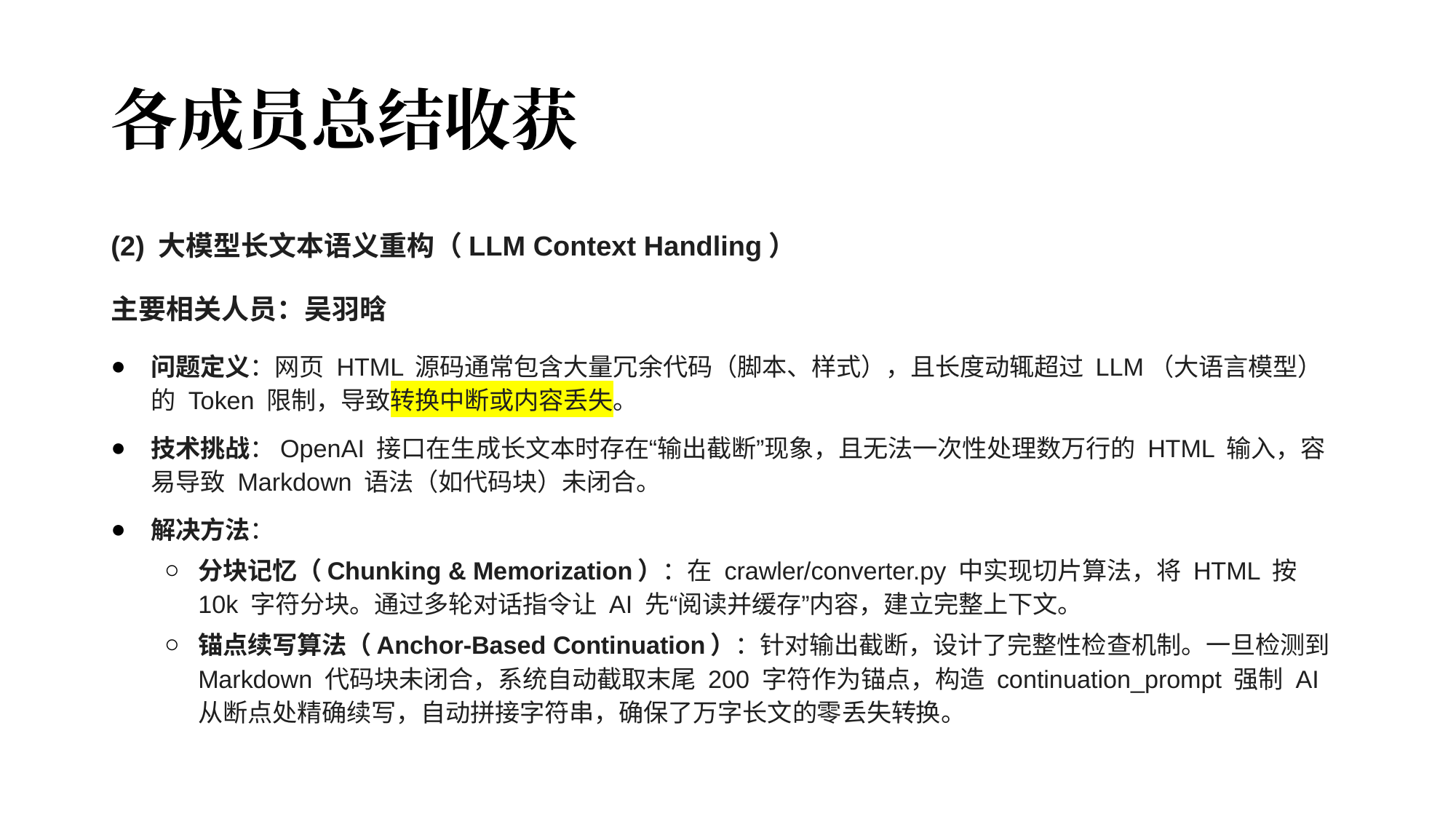

# 各成员总结收获
(2) 大模型长文本语义重构（LLM Context Handling）
主要相关人员：吴羽晗
问题定义：网页 HTML 源码通常包含大量冗余代码（脚本、样式），且长度动辄超过 LLM（大语言模型）的 Token 限制，导致转换中断或内容丢失。
技术挑战：OpenAI 接口在生成长文本时存在“输出截断”现象，且无法一次性处理数万行的 HTML 输入，容易导致 Markdown 语法（如代码块）未闭合。
解决方法：
分块记忆（Chunking & Memorization）：在 crawler/converter.py 中实现切片算法，将 HTML 按 10k 字符分块。通过多轮对话指令让 AI 先“阅读并缓存”内容，建立完整上下文。
锚点续写算法（Anchor-Based Continuation）：针对输出截断，设计了完整性检查机制。一旦检测到 Markdown 代码块未闭合，系统自动截取末尾 200 字符作为锚点，构造 continuation_prompt 强制 AI 从断点处精确续写，自动拼接字符串，确保了万字长文的零丢失转换。